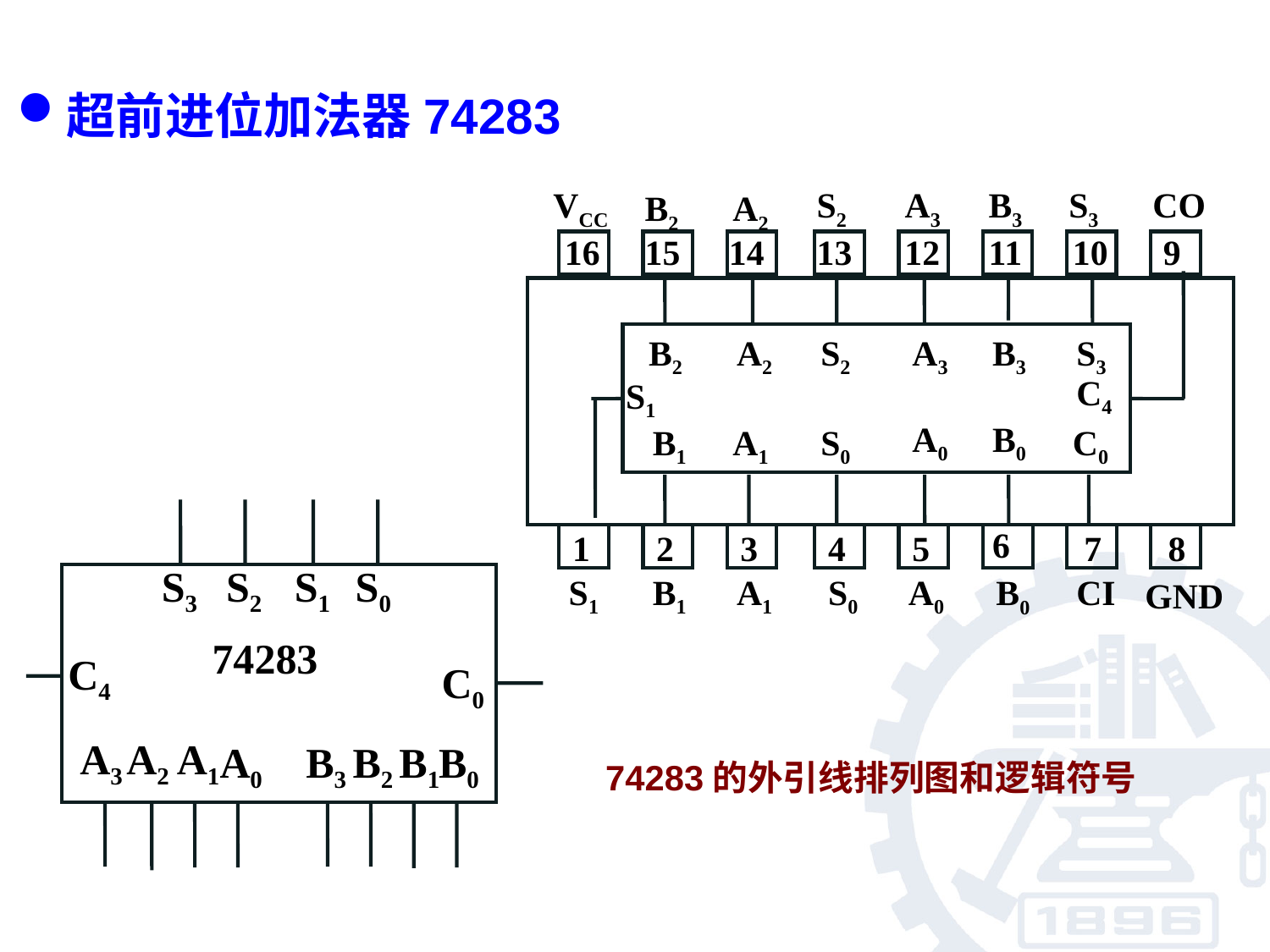

超前进位加法器74283

S2
A3
B3
S3
CO
VCC
A2
B2
16
15
14
13
12
11
10
9

B2
A2
S2
A3
B3
S3
C4
S1

A0
B0
B1
A1
S0
C0

6
1
2
3
4
5
7
8

S1
B1
A1
S0
A0
CI
B0
GND

S3
S2
S1
S0

74283
C4
C0

A3
A2
A1
A0
B3
B2
B1
B0

74283的外引线排列图和逻辑符号